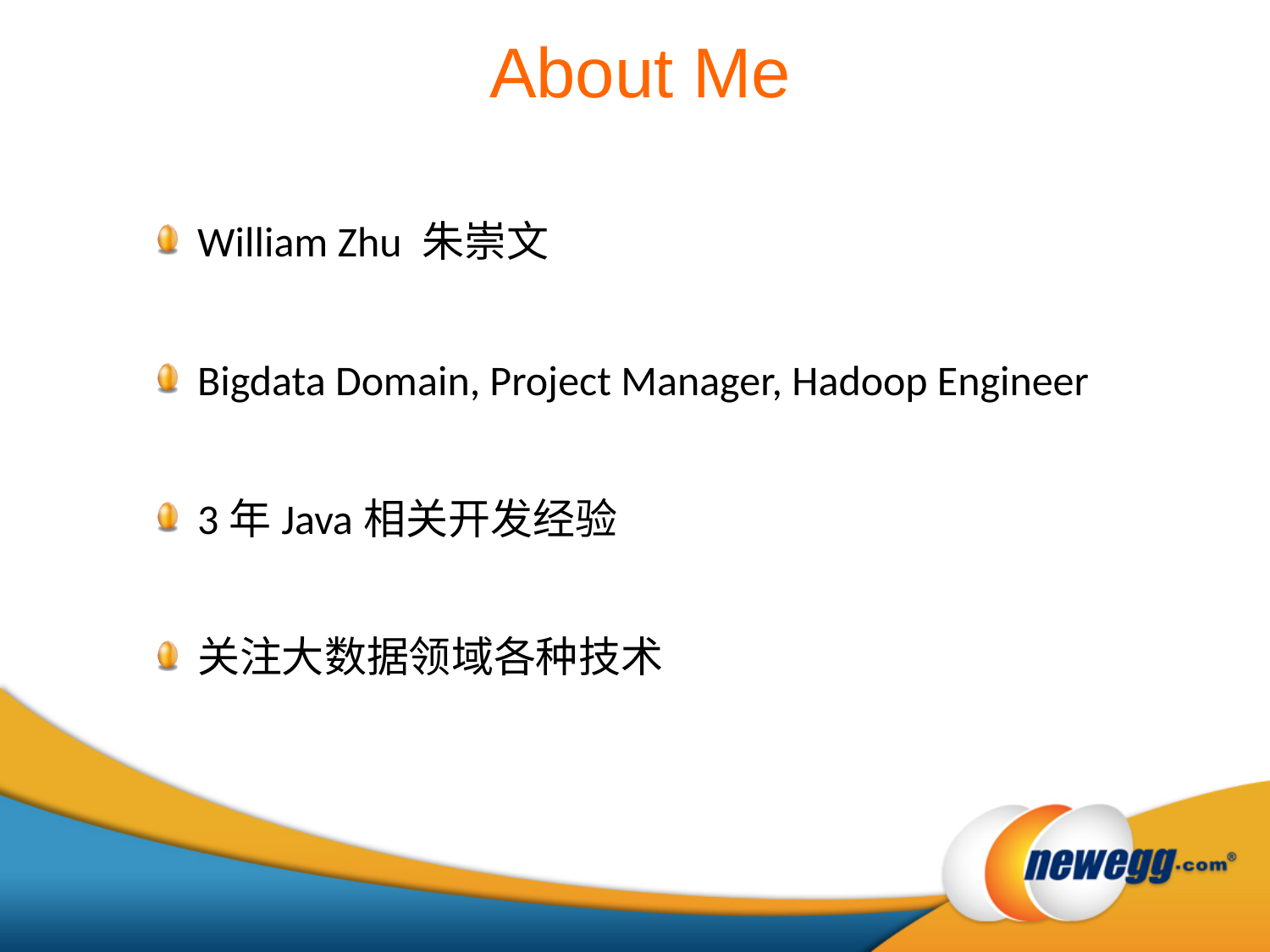

About Me

William Zhu 朱崇文

Bigdata Domain, Project Manager, Hadoop Engineer

3年Java相关开发经验

关注大数据领域各种技术